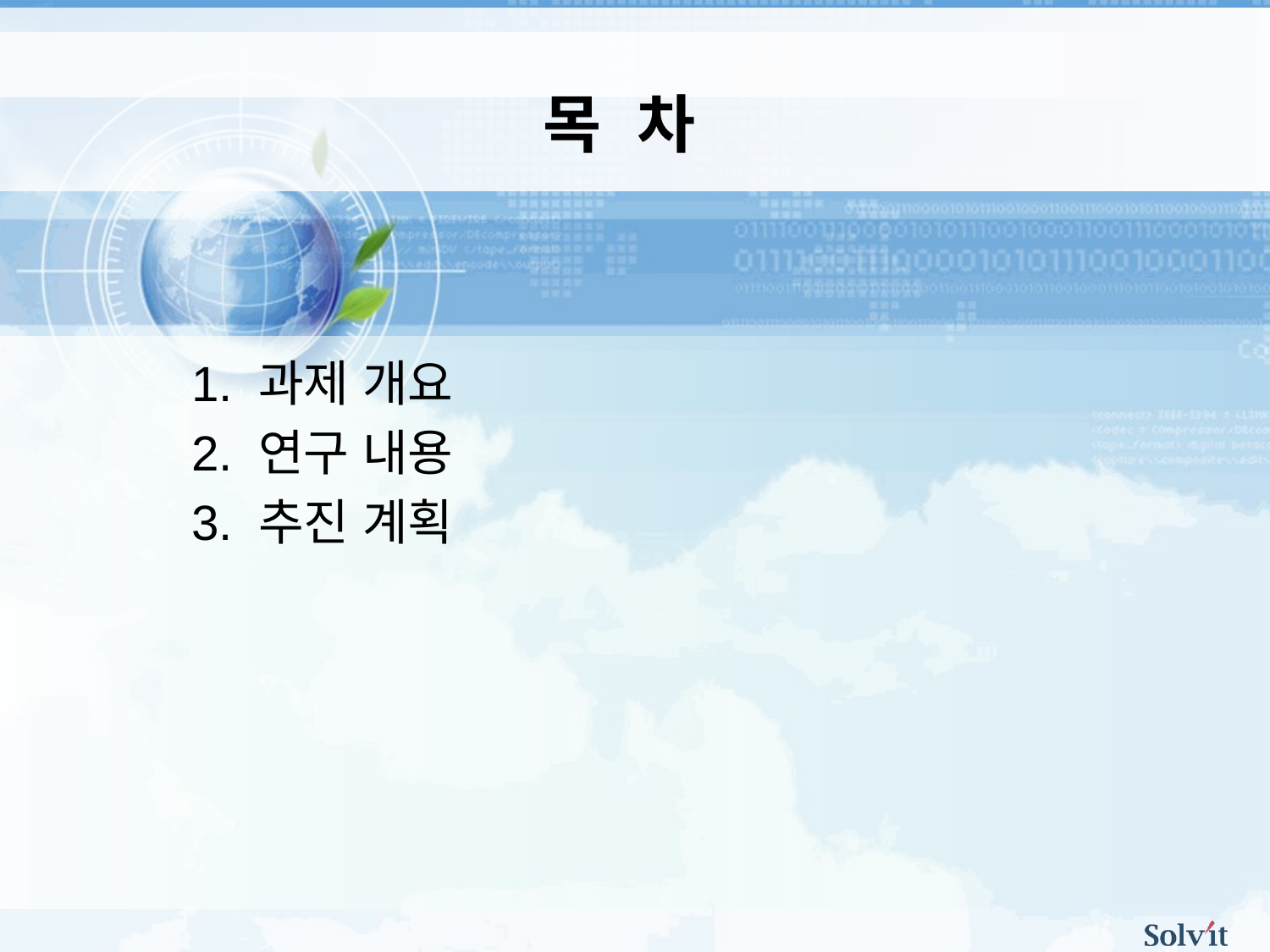

목  차
1. 과제 개요
2. 연구 내용
3. 추진 계획